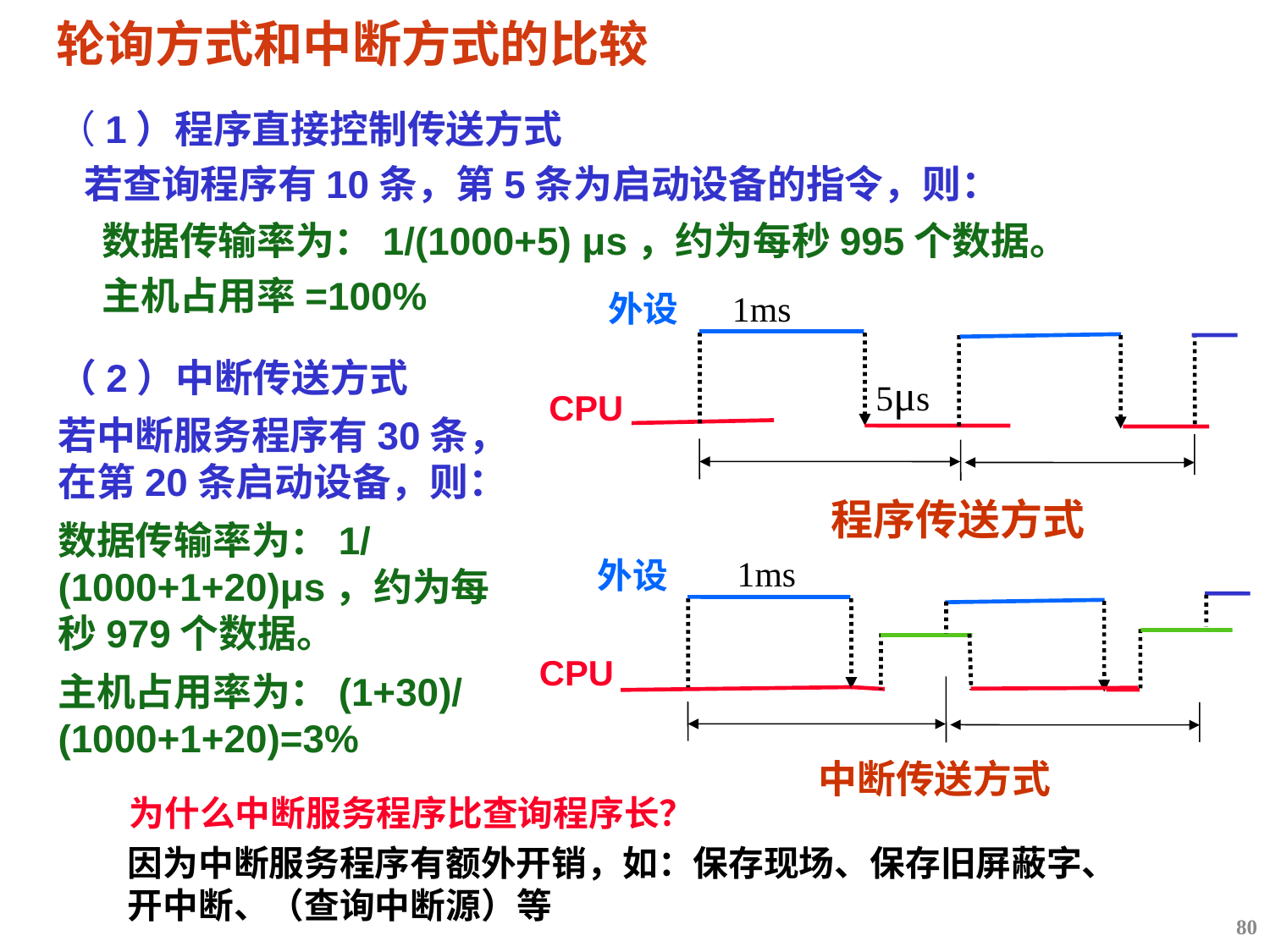

# 轮询方式和中断方式的比较
（1）程序直接控制传送方式
  若查询程序有10条，第5条为启动设备的指令，则：
    数据传输率为：1/(1000+5) μs，约为每秒995个数据。
    主机占用率=100%

外设
1ms

5μs
CPU

程序传送方式
（2）中断传送方式
若中断服务程序有30条，在第20条启动设备，则：
数据传输率为：1/(1000+1+20)μs，约为每秒979个数据。
主机占用率为：(1+30)/(1000+1+20)=3%
1ms
外设

CPU

中断传送方式
为什么中断服务程序比查询程序长？
因为中断服务程序有额外开销，如：保存现场、保存旧屏蔽字、开中断、（查询中断源）等
80